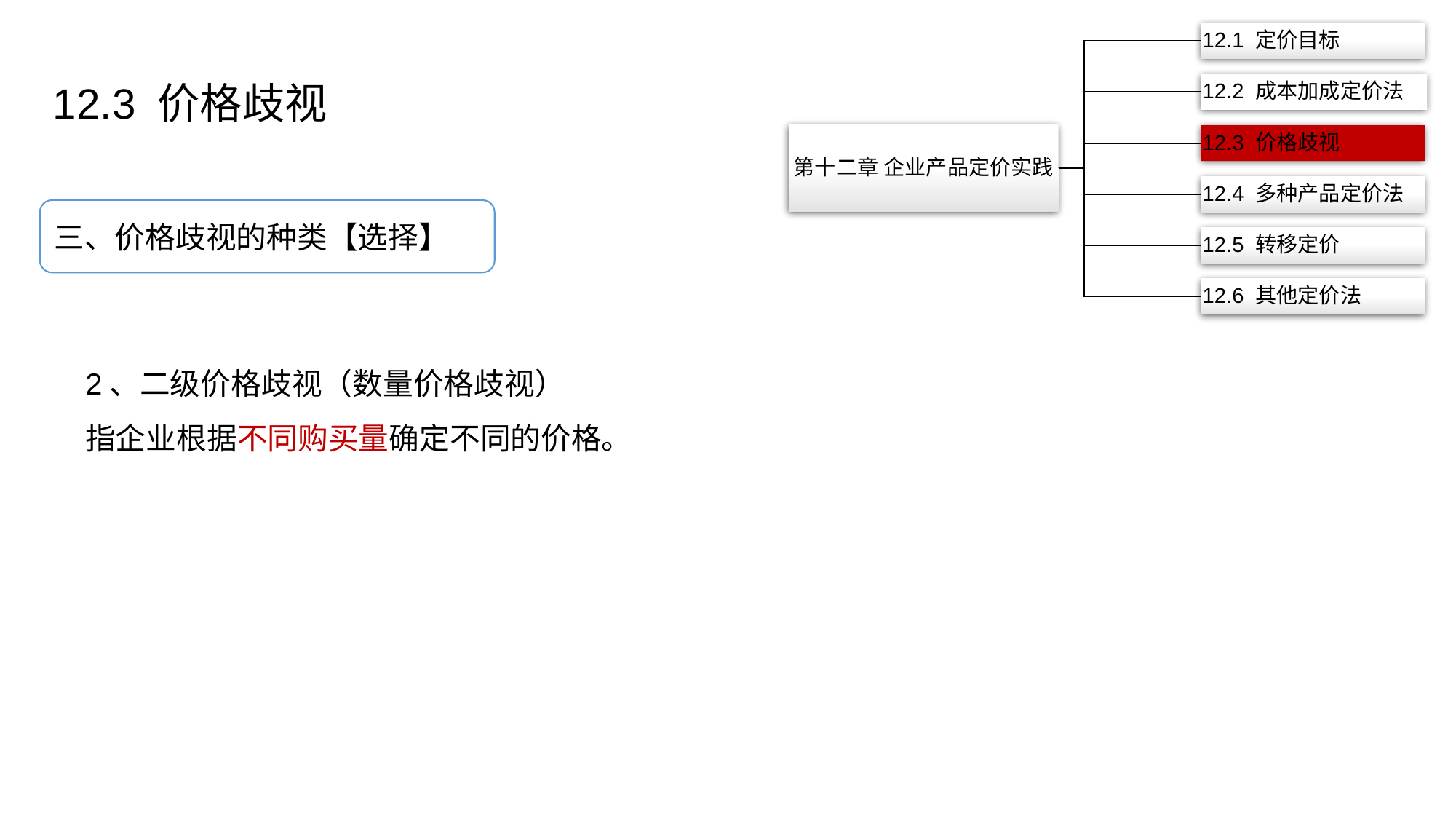

第十二章 企业产品定价实践
12.1 定价目标
12.2 成本加成定价法
12.3 价格歧视
12.4 多种产品定价法
12.5 转移定价
12.6 其他定价法
12.3 价格歧视
三、价格歧视的种类【选择】
2、二级价格歧视（数量价格歧视）
指企业根据不同购买量确定不同的价格。